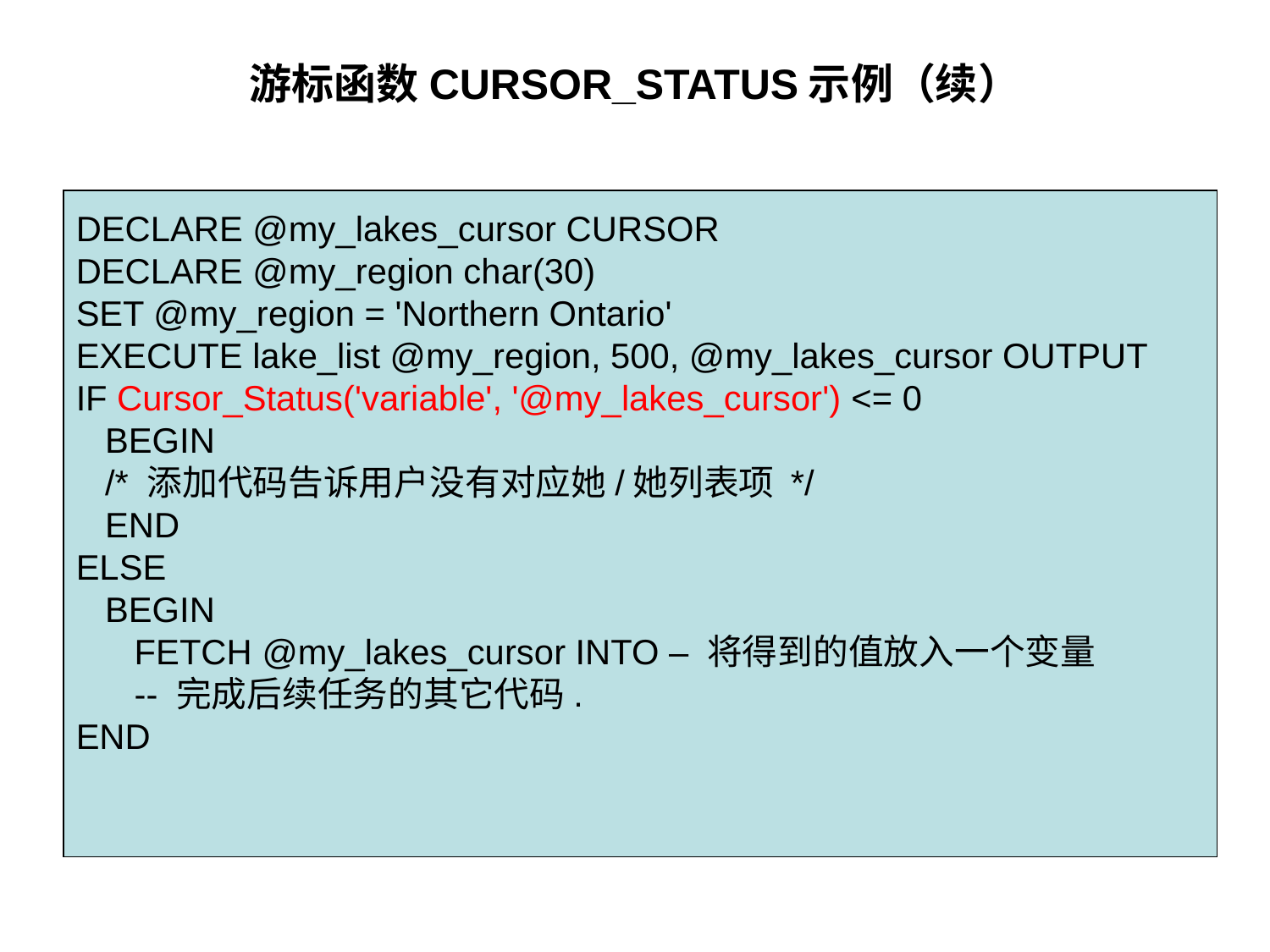

# 游标函数CURSOR_STATUS示例（续）
DECLARE @my_lakes_cursor CURSOR
DECLARE @my_region char(30)
SET @my_region = 'Northern Ontario'
EXECUTE lake_list @my_region, 500, @my_lakes_cursor OUTPUT
IF Cursor_Status('variable', '@my_lakes_cursor') <= 0
   BEGIN
   /* 添加代码告诉用户没有对应她/她列表项 */
   END
ELSE
   BEGIN
      FETCH @my_lakes_cursor INTO – 将得到的值放入一个变量
      -- 完成后续任务的其它代码.
END